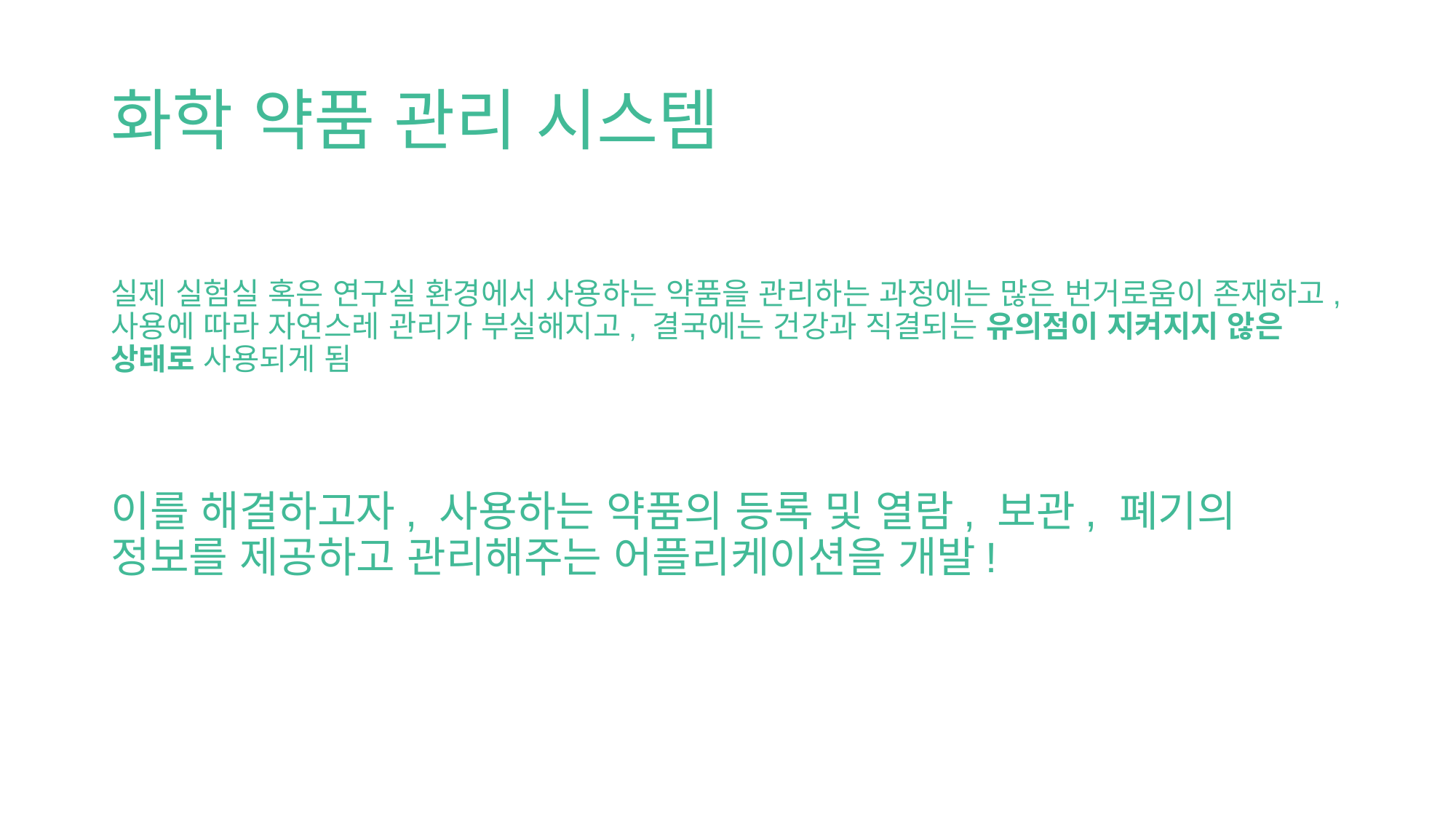

# 화학 약품 관리 시스템
실제 실험실 혹은 연구실 환경에서 사용하는 약품을 관리하는 과정에는 많은 번거로움이 존재하고, 사용에 따라 자연스레 관리가 부실해지고, 결국에는 건강과 직결되는 유의점이 지켜지지 않은 상태로 사용되게 됨
이를 해결하고자, 사용하는 약품의 등록 및 열람, 보관, 폐기의 정보를 제공하고 관리해주는 어플리케이션을 개발!